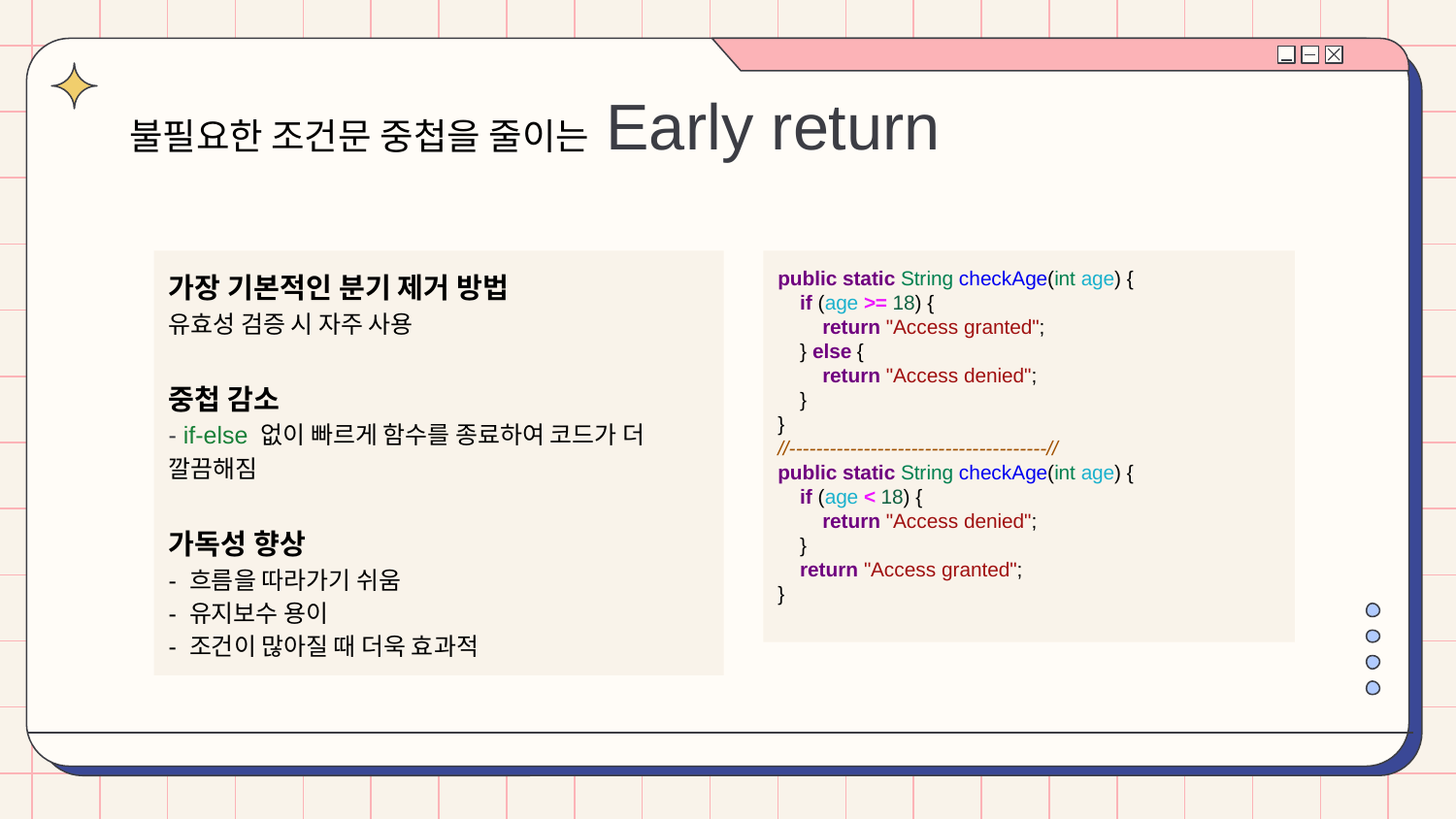

# 불필요한 조건문 중첩을 줄이는 Early return
가장 기본적인 분기 제거 방법
유효성 검증 시 자주 사용

중첩 감소
- if-else 없이 빠르게 함수를 종료하여 코드가 더 깔끔해짐

가독성 향상
- 흐름을 따라가기 쉬움
- 유지보수 용이
- 조건이 많아질 때 더욱 효과적
public static String checkAge(int age) {
    if (age >= 18) {
        return "Access granted";
    } else {
        return "Access denied";
    }
}
//--------------------------------------//
public static String checkAge(int age) {
    if (age < 18) {
        return "Access denied";
    }
    return "Access granted";
}